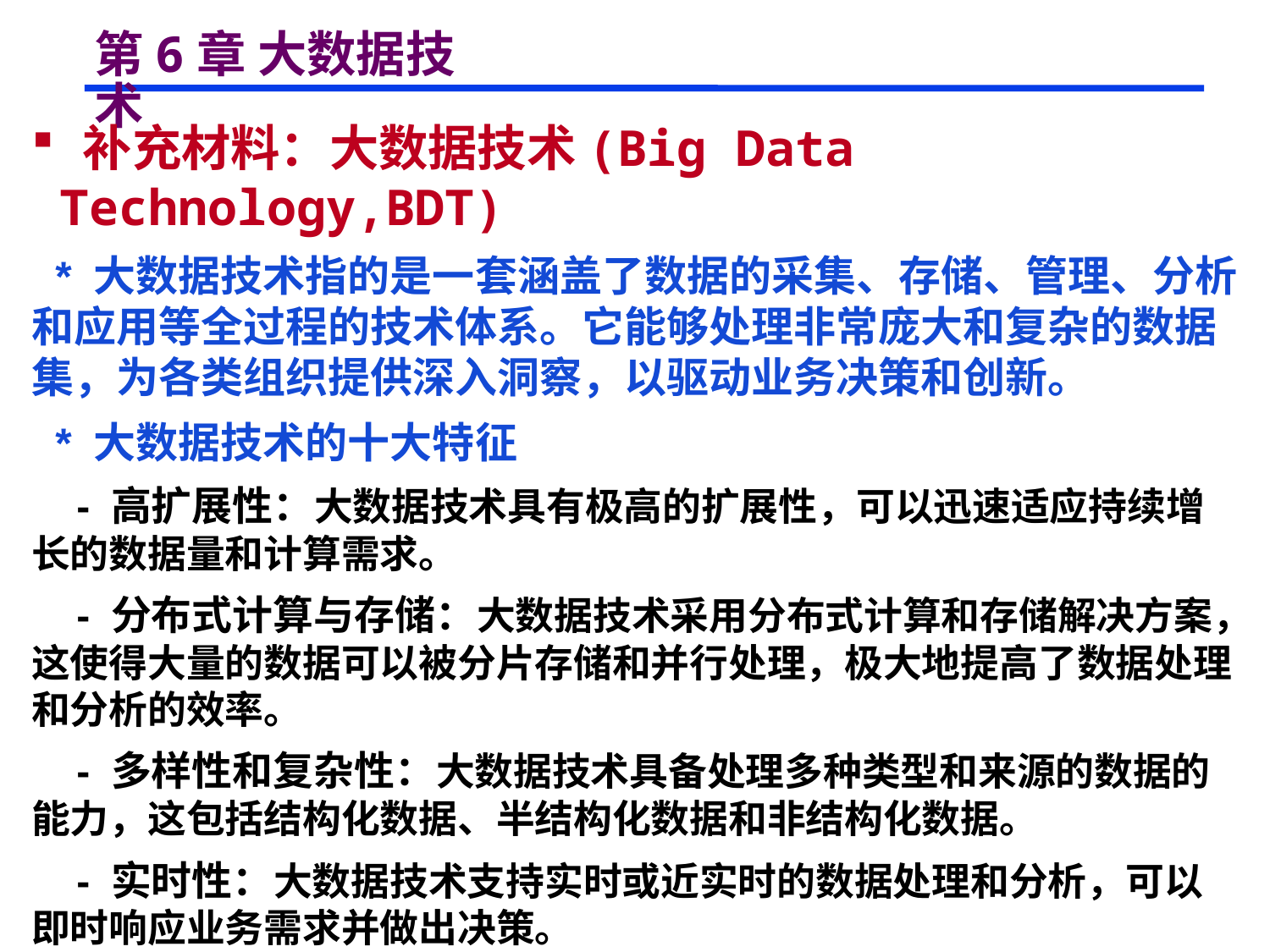

# 第6章 大数据技术
 补充材料：大数据技术(Big Data Technology,BDT)
  * 大数据技术指的是一套涵盖了数据的采集、存储、管理、分析和应用等全过程的技术体系。它能够处理非常庞大和复杂的数据集，为各类组织提供深入洞察，以驱动业务决策和创新。
  * 大数据技术的十大特征
    - 高扩展性：大数据技术具有极高的扩展性，可以迅速适应持续增长的数据量和计算需求。
    - 分布式计算与存储：大数据技术采用分布式计算和存储解决方案，这使得大量的数据可以被分片存储和并行处理，极大地提高了数据处理和分析的效率。
    - 多样性和复杂性：大数据技术具备处理多种类型和来源的数据的能力，这包括结构化数据、半结构化数据和非结构化数据。
    - 实时性：大数据技术支持实时或近实时的数据处理和分析，可以即时响应业务需求并做出决策。